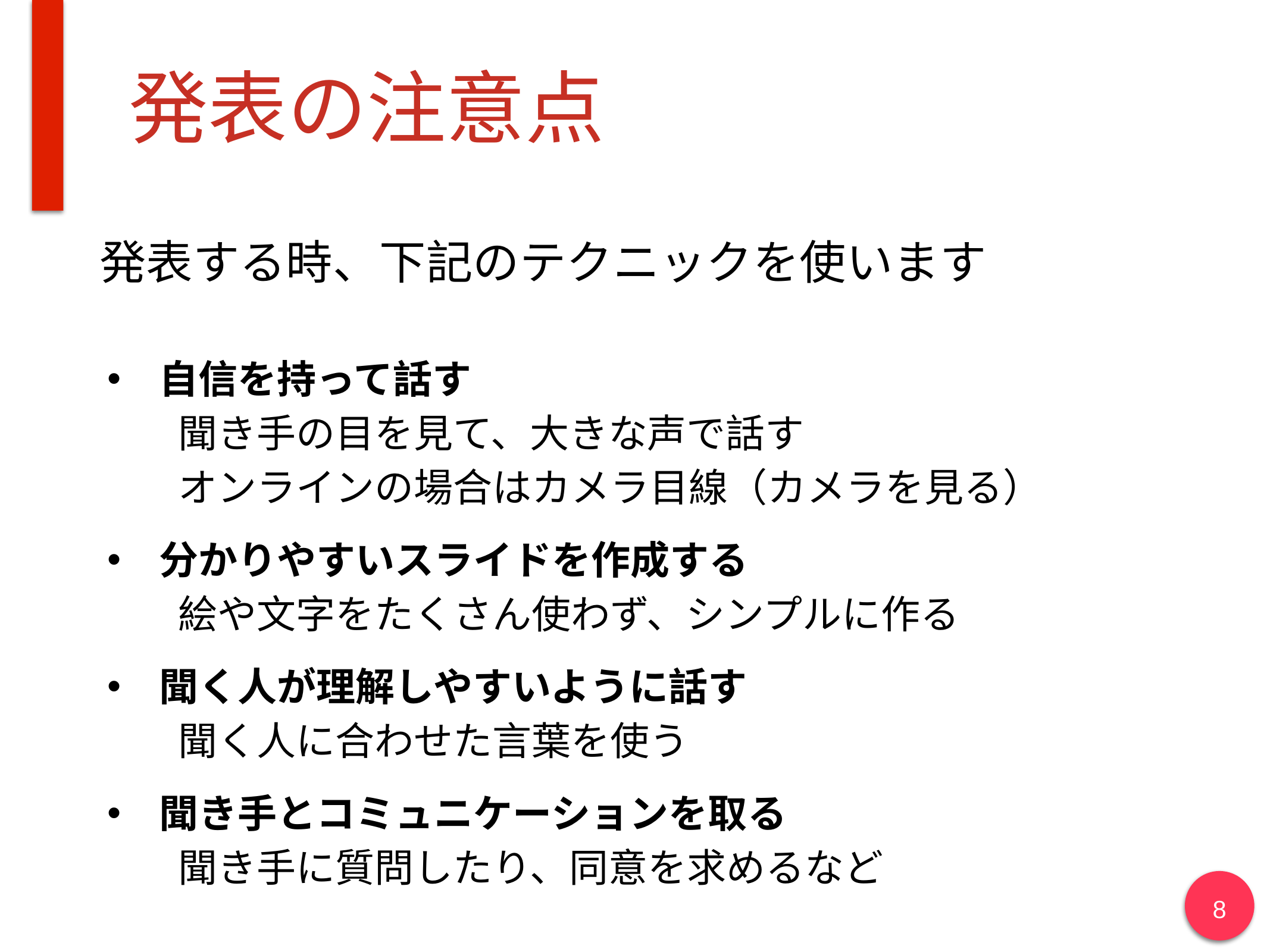

# 発表の注意点
発表する時、下記のテクニックを使います

 自信を持って話す
　聞き手の目を見て、大きな声で話す
　オンラインの場合はカメラ目線（カメラを見る）
 分かりやすいスライドを作成する
　絵や文字をたくさん使わず、シンプルに作る
 聞く人が理解しやすいように話す
　聞く人に合わせた言葉を使う
 聞き手とコミュニケーションを取る
　聞き手に質問したり、同意を求めるなど
8